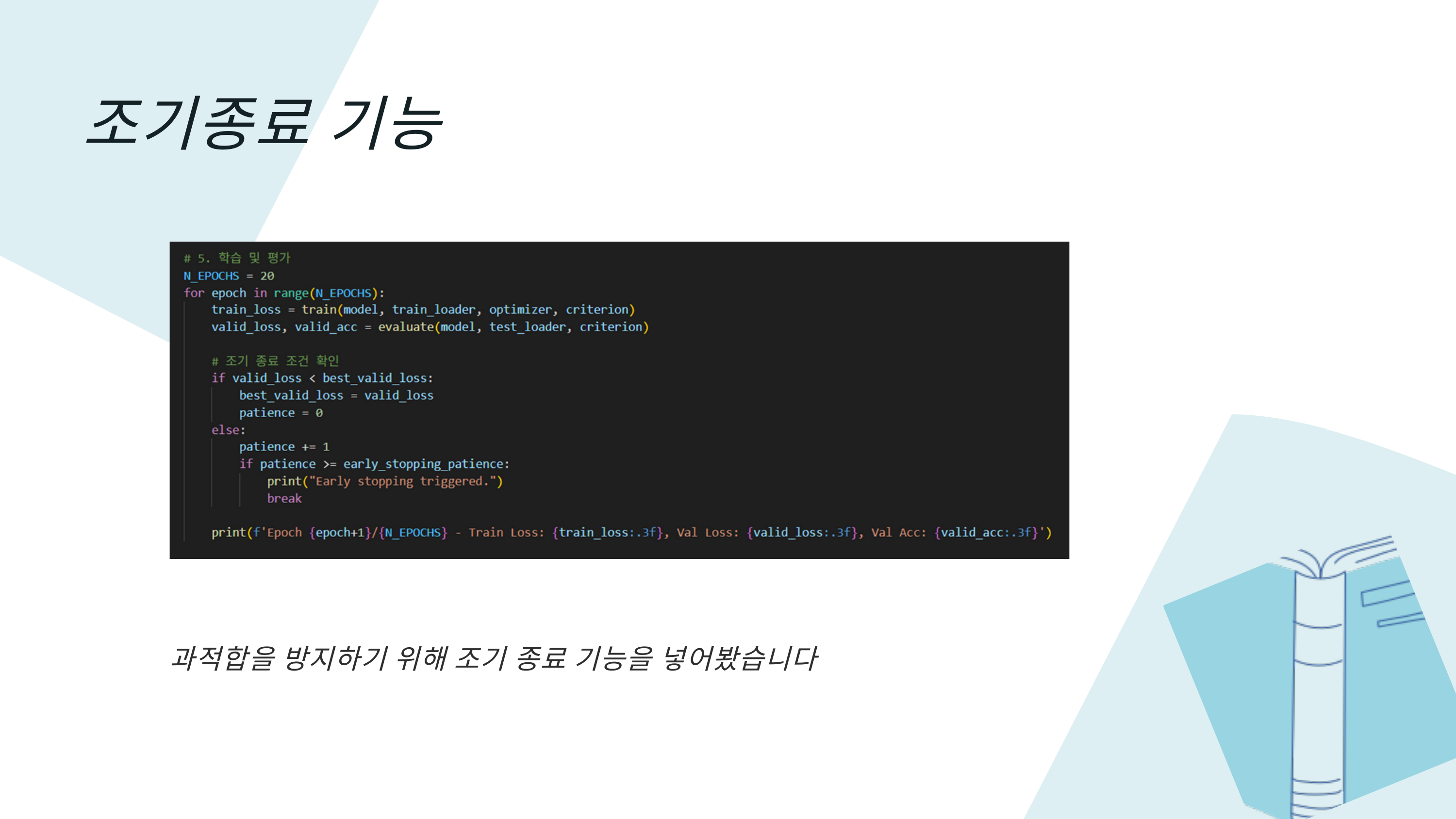

조기종료 기능

과적합을 방지하기 위해 조기 종료 기능을 넣어봤습니다